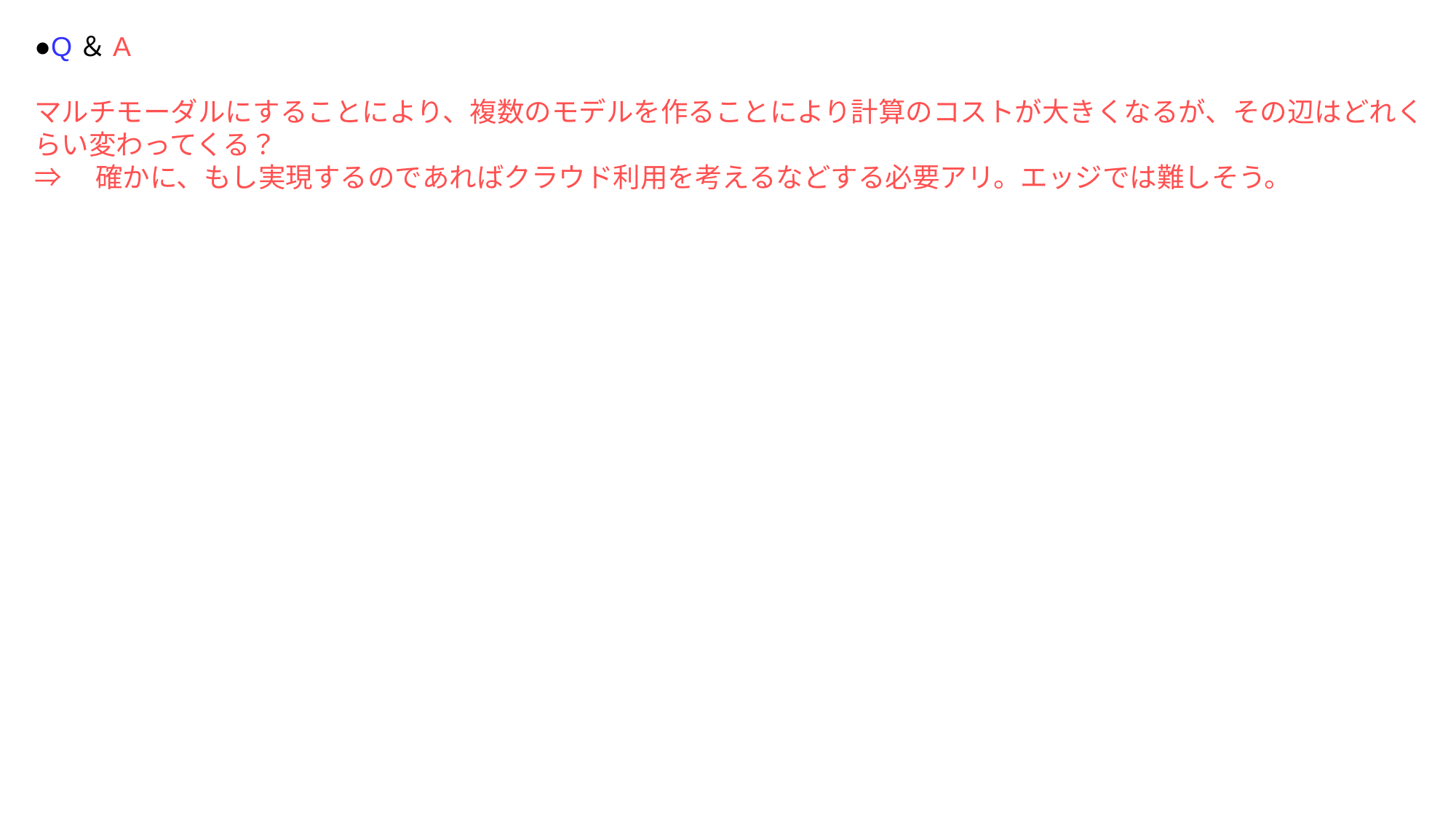

●Q＆A

マルチモーダルにすることにより、複数のモデルを作ることにより計算のコストが大きくなるが、その辺はどれくらい変わってくる？
⇒　確かに、もし実現するのであればクラウド利用を考えるなどする必要アリ。エッジでは難しそう。